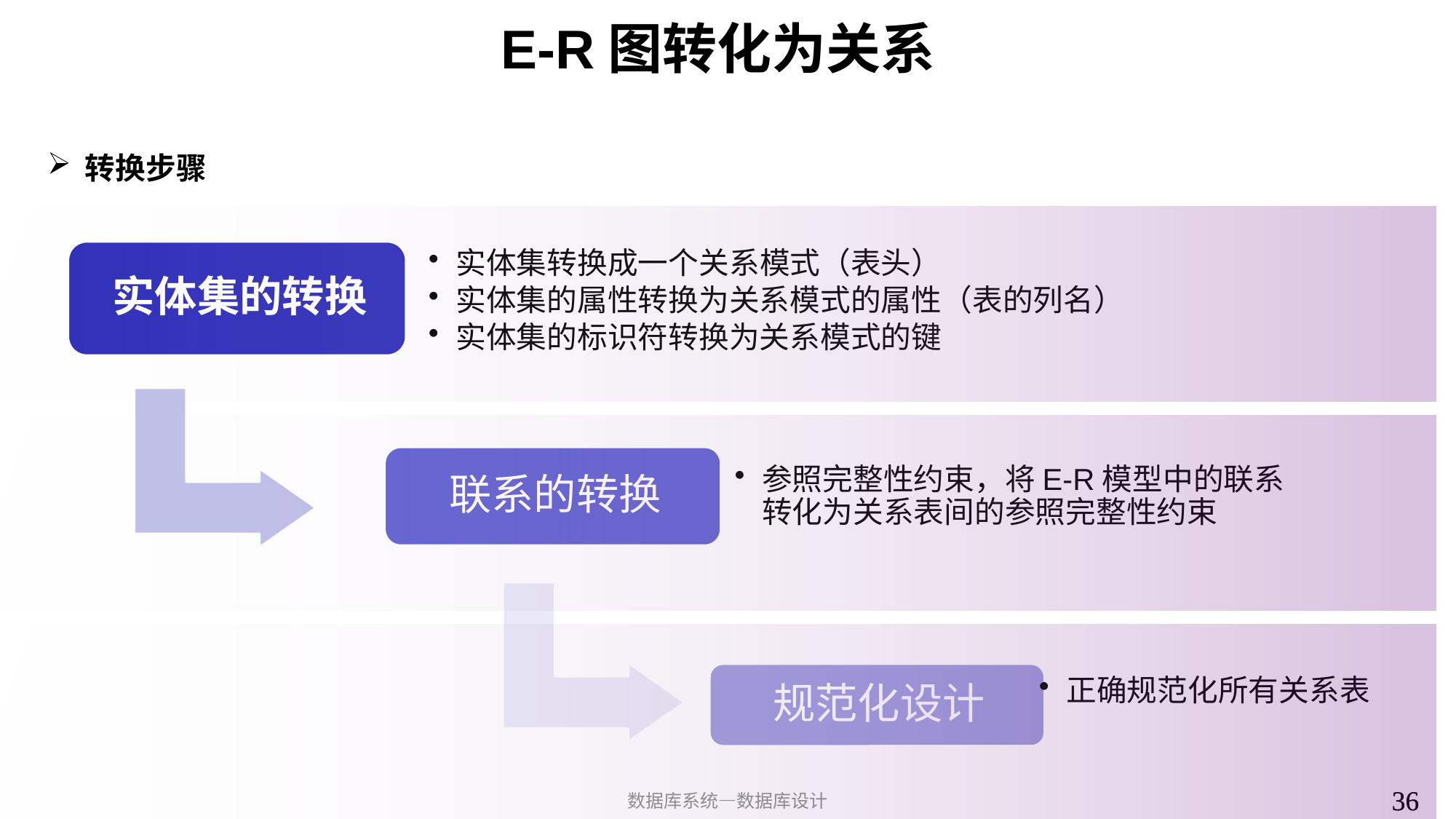

# E-R图转化为关系
转换步骤

实体集的转换
实体集转换成一个关系模式（表头）
实体集的属性转换为关系模式的属性（表的列名）
实体集的标识符转换为关系模式的键
联系的转换
参照完整性约束，将E-R模型中的联系转化为关系表间的参照完整性约束
规范化设计
正确规范化所有关系表

36
36
数据库系统—数据库设计